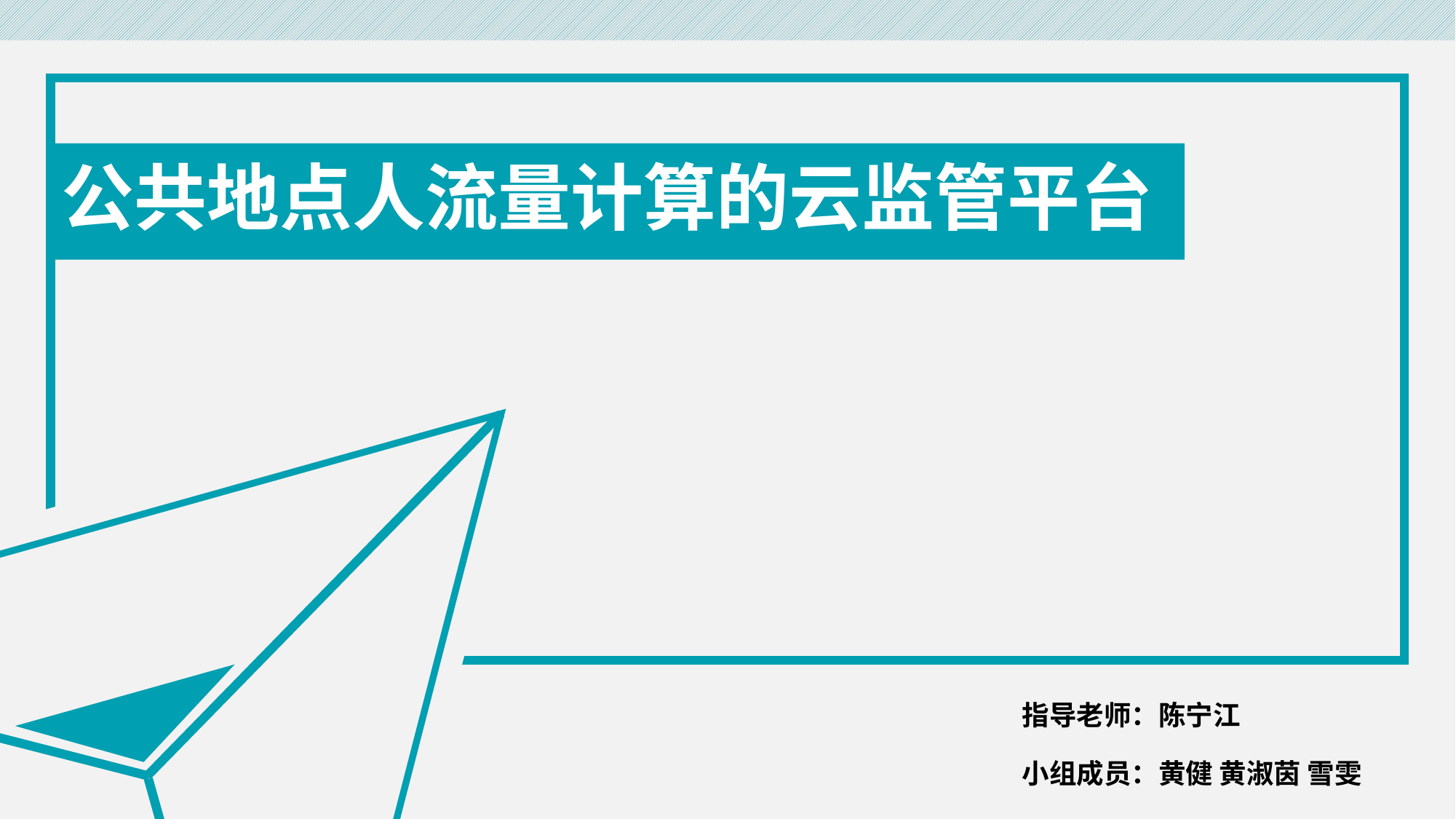

公共地点人流量计算的云监管平台
指导老师：陈宁江
小组成员：黄健 黄淑茵 雪雯